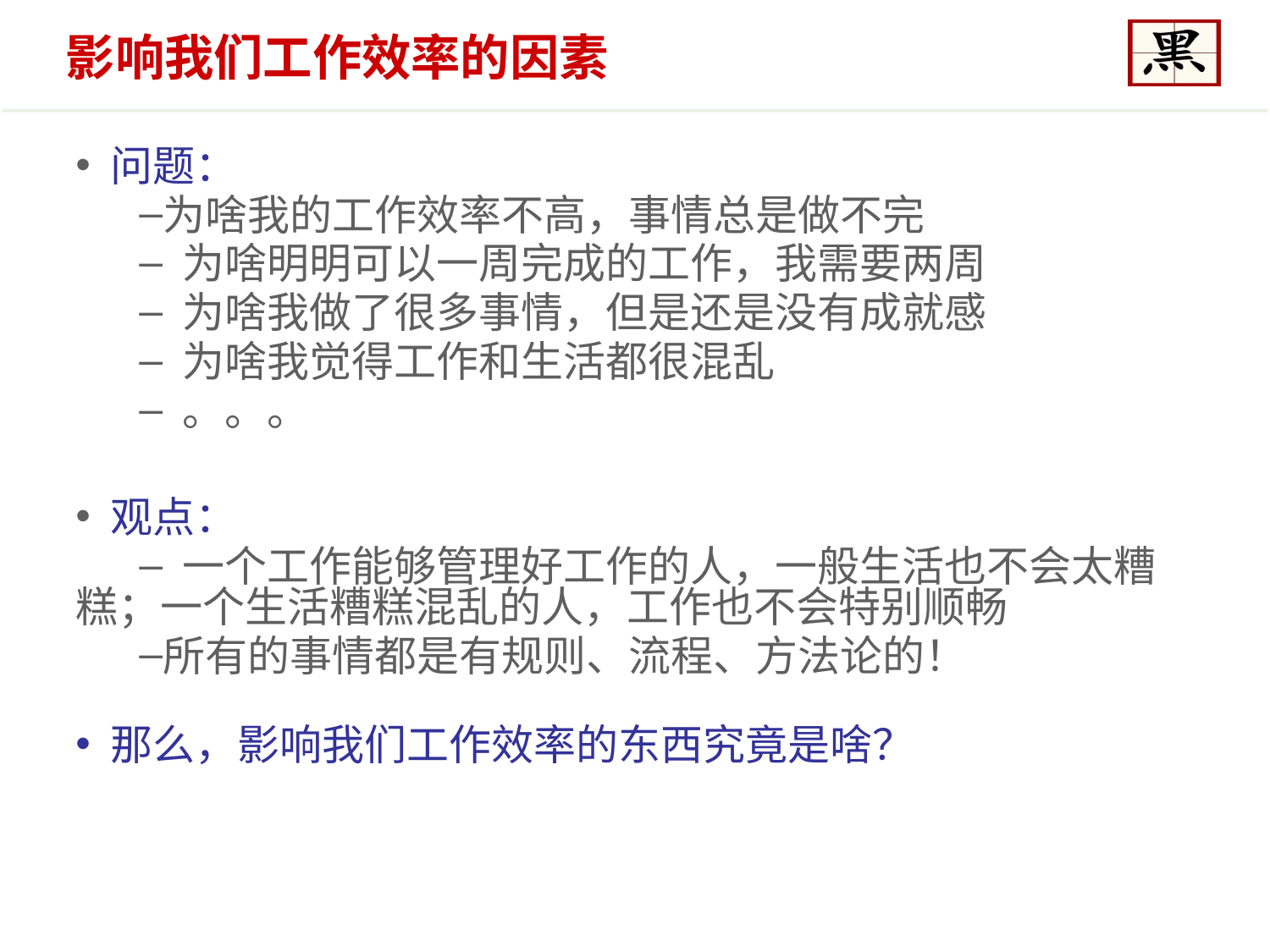

# 影响我们工作效率的因素
 问题：
为啥我的工作效率不高，事情总是做不完
 为啥明明可以一周完成的工作，我需要两周
 为啥我做了很多事情，但是还是没有成就感
 为啥我觉得工作和生活都很混乱
 。。。

 观点：
 一个工作能够管理好工作的人，一般生活也不会太糟糕；一个生活糟糕混乱的人，工作也不会特别顺畅
所有的事情都是有规则、流程、方法论的！
 那么，影响我们工作效率的东西究竟是啥？